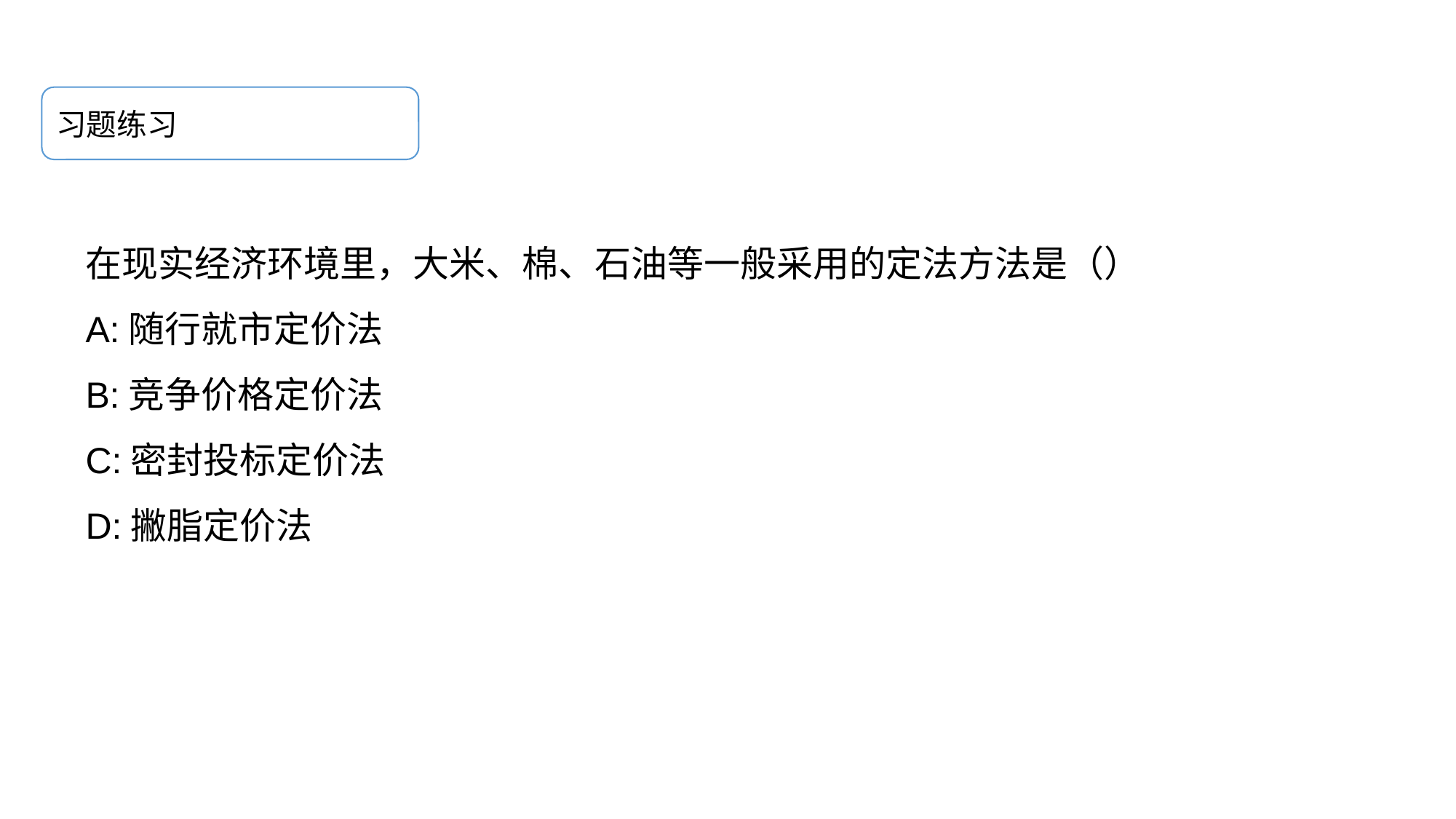

习题练习
在现实经济环境里，大米、棉、石油等一般采用的定法方法是（）
A:随行就市定价法
B:竞争价格定价法
C:密封投标定价法
D:撇脂定价法